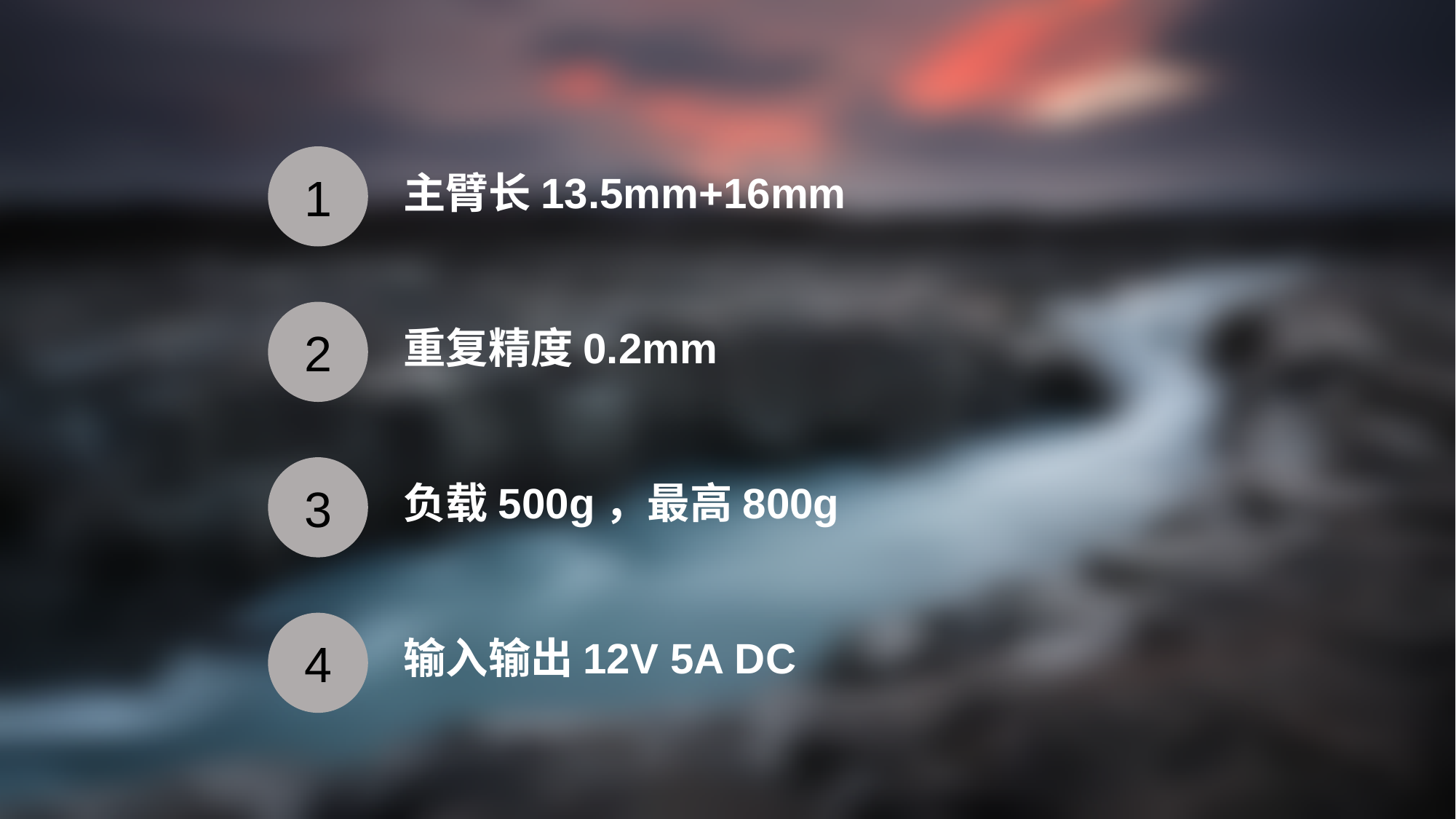

主臂长13.5mm+16mm
1
重复精度0.2mm
2
负载500g，最高800g
3
输入输出12V 5A DC
4